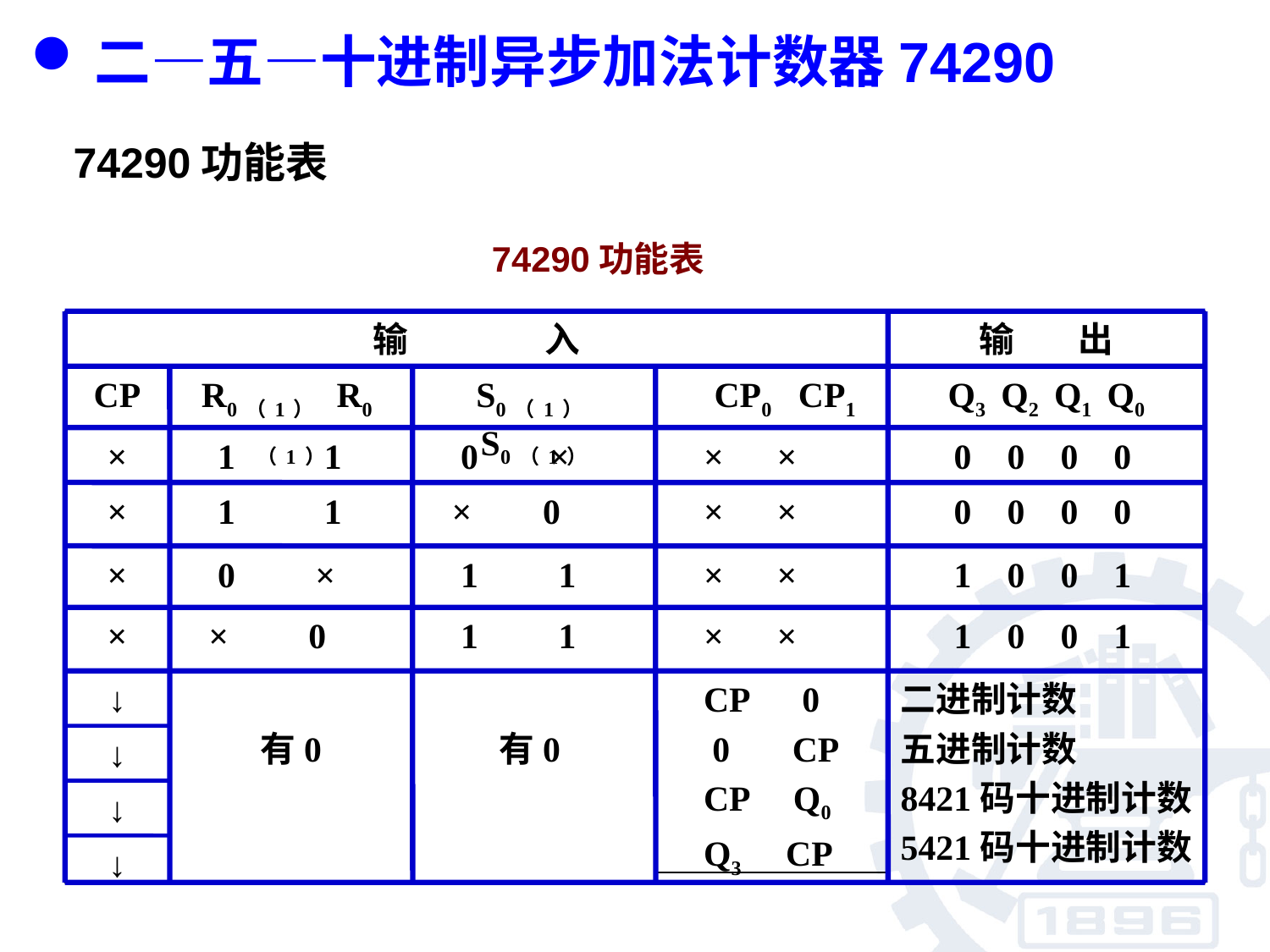

二—五—十进制异步加法计数器74290

74290功能表
74290功能表
输                 入

输        出

CP

R0（1）   R0（1）

S0（1）   S0（1）

   CP0   CP1

Q3   Q2   Q1   Q0
×

    1          1
    0        ×
    ×      ×
      0    0    0    0
×

    1          1
   ×        0
    ×      ×
      0    0    0    0
×

    0         ×
    1         1
    ×      ×
      1    0    0    1
×

   ×         0
    1         1
    ×      ×
      1    0    0    1
↓

有0

有0
    CP      0
     0       CP
    CP     Q0
    Q3        CP
二进制计数
五进制计数
8421码十进制计数
5421码十进制计数
↓

↓

↓